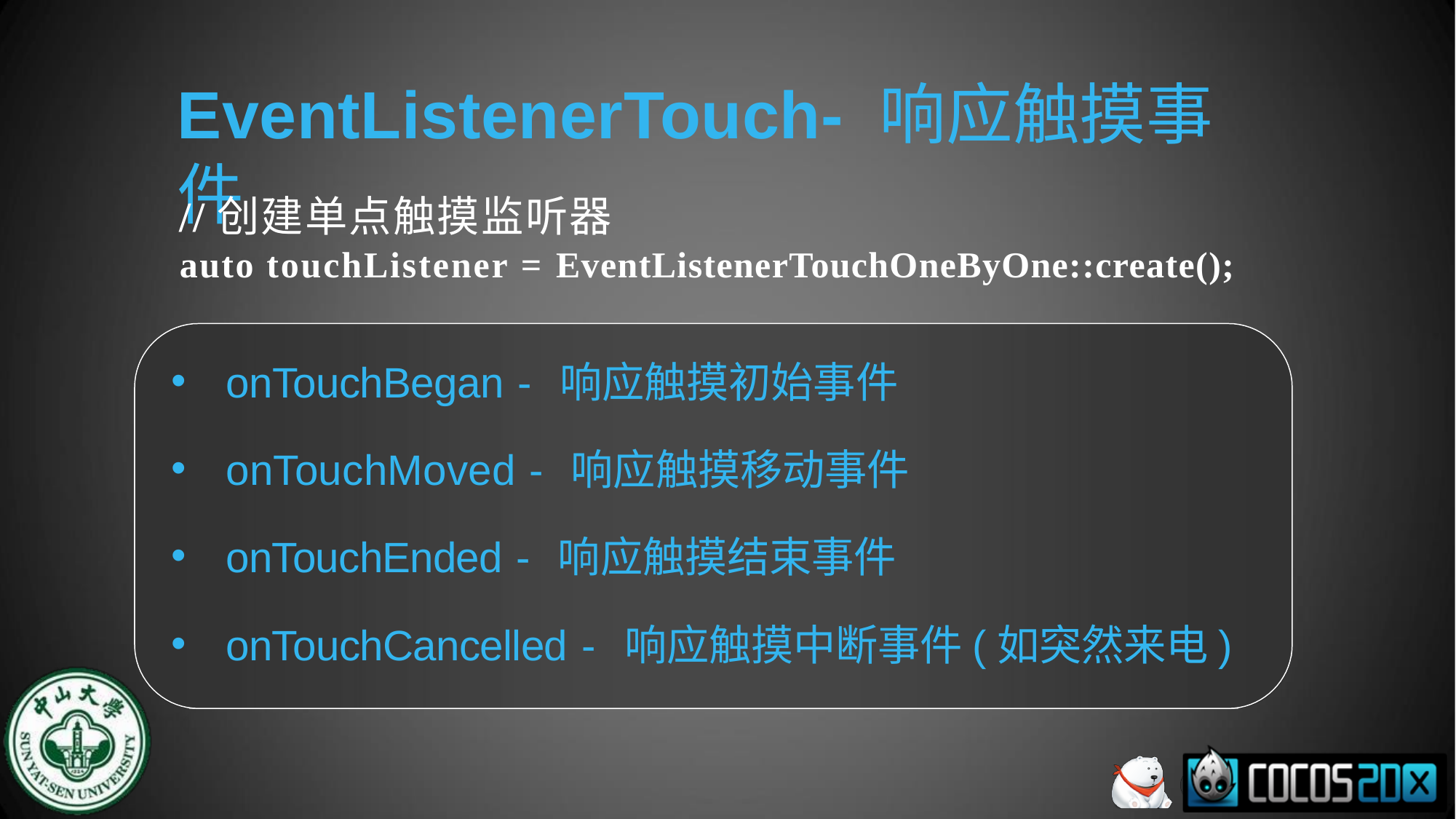

# EventListenerTouch- 响应触摸事件
//创建单点触摸监听器
auto touchListener = EventListenerTouchOneByOne::create();

onTouchBegan - 响应触摸初始事件
onTouchMoved - 响应触摸移动事件
onTouchEnded - 响应触摸结束事件
onTouchCancelled - 响应触摸中断事件(如突然来电)